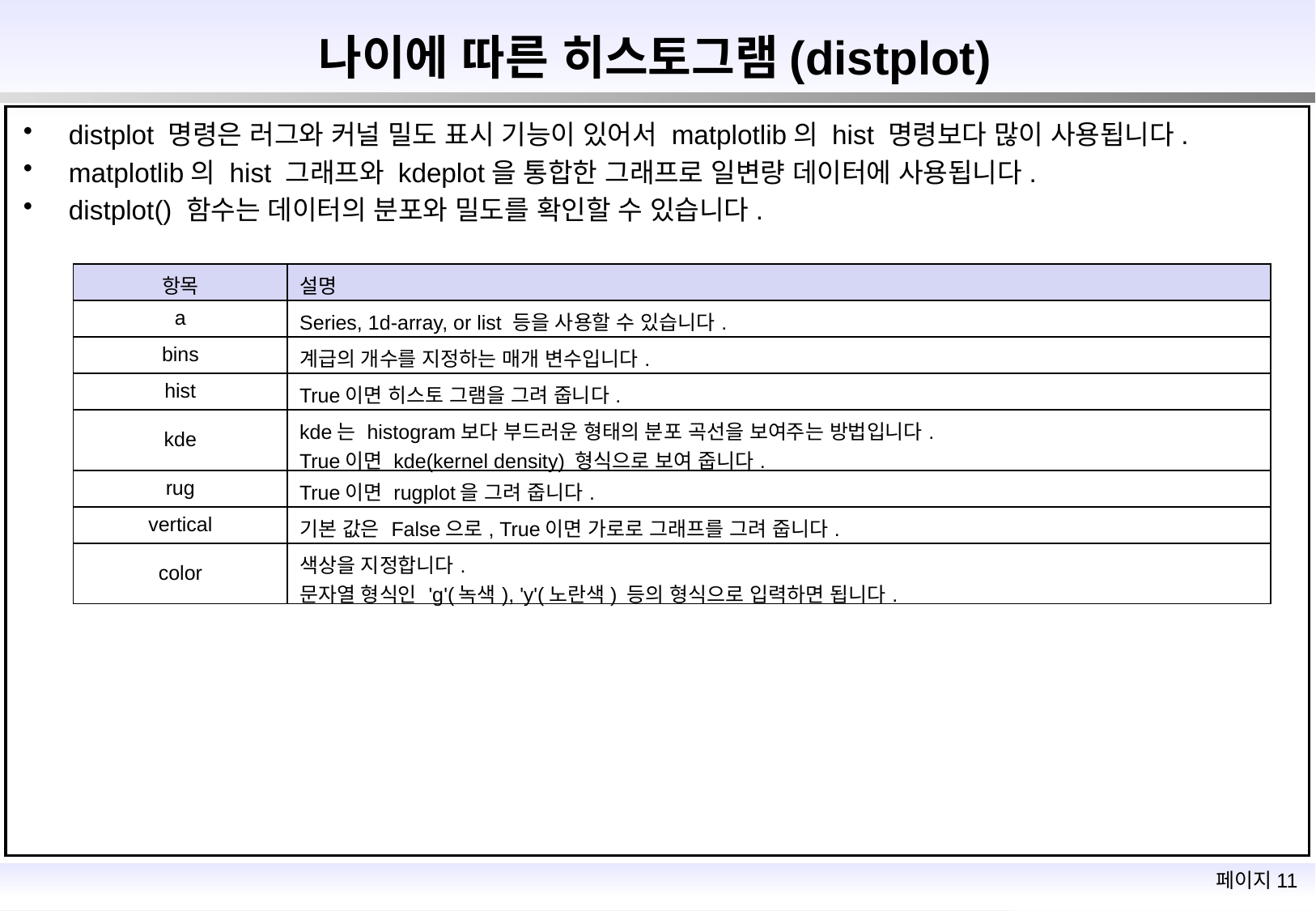

# 나이에 따른 히스토그램(distplot)
distplot 명령은 러그와 커널 밀도 표시 기능이 있어서 matplotlib의 hist 명령보다 많이 사용됩니다.
matplotlib의 hist 그래프와 kdeplot을 통합한 그래프로 일변량 데이터에 사용됩니다.
distplot() 함수는 데이터의 분포와 밀도를 확인할 수 있습니다.
| 항목 | 설명 |
| --- | --- |
| a | Series, 1d-array, or list 등을 사용할 수 있습니다. |
| bins | 계급의 개수를 지정하는 매개 변수입니다. |
| hist | True이면 히스토 그램을 그려 줍니다. |
| kde | kde는 histogram보다 부드러운 형태의 분포 곡선을 보여주는 방법입니다. True이면 kde(kernel density) 형식으로 보여 줍니다. |
| rug | True이면 rugplot을 그려 줍니다. |
| vertical | 기본 값은 False으로, True이면 가로로 그래프를 그려 줍니다. |
| color | 색상을 지정합니다. 문자열 형식인 'g'(녹색), 'y'(노란색) 등의 형식으로 입력하면 됩니다. |